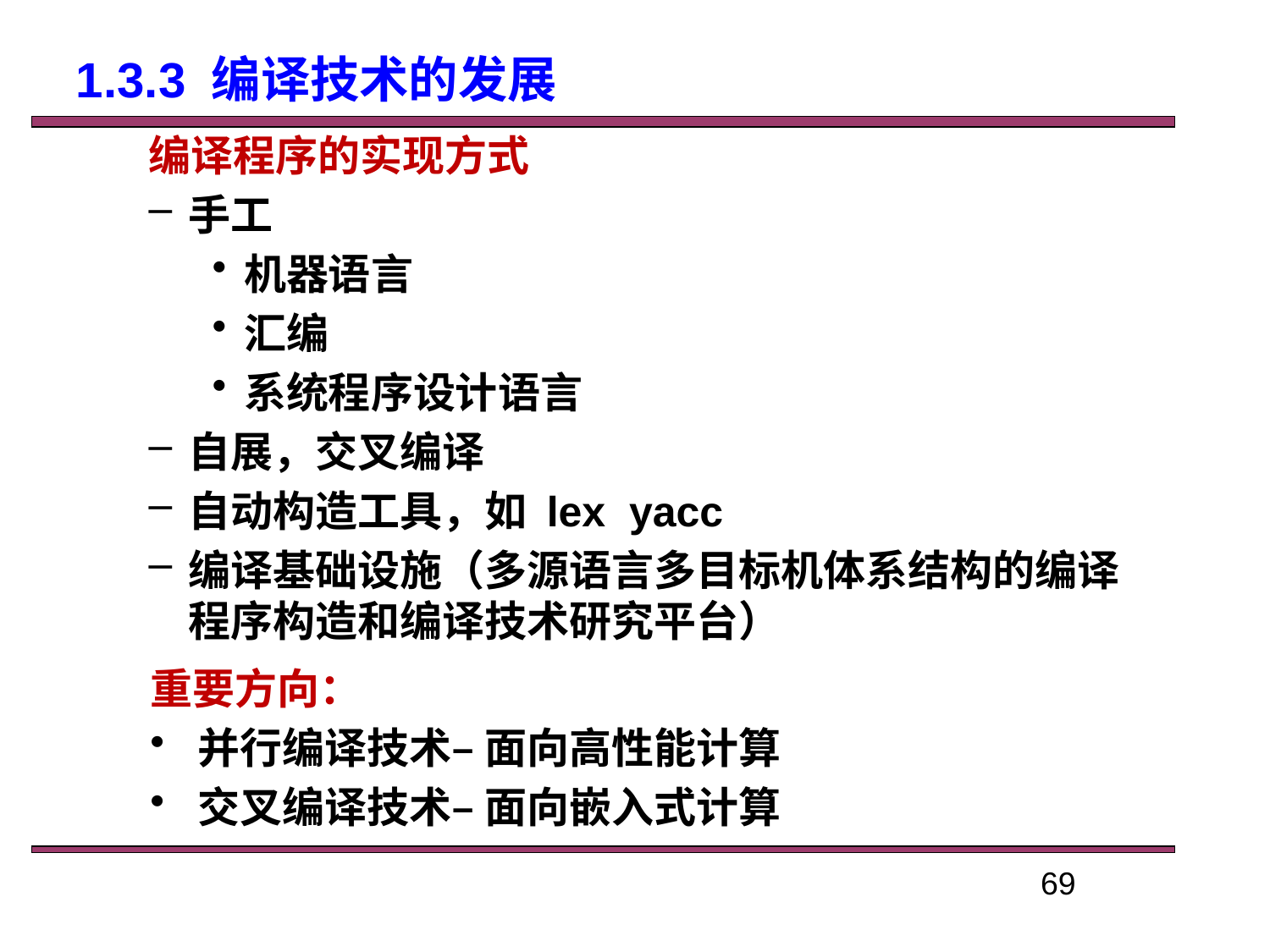

1.3.3 编译技术的发展
编译程序的实现方式
手工
机器语言
汇编
系统程序设计语言
自展，交叉编译
自动构造工具，如 lex  yacc
编译基础设施（多源语言多目标机体系结构的编译程序构造和编译技术研究平台）
重要方向：
并行编译技术– 面向高性能计算
交叉编译技术– 面向嵌入式计算
69